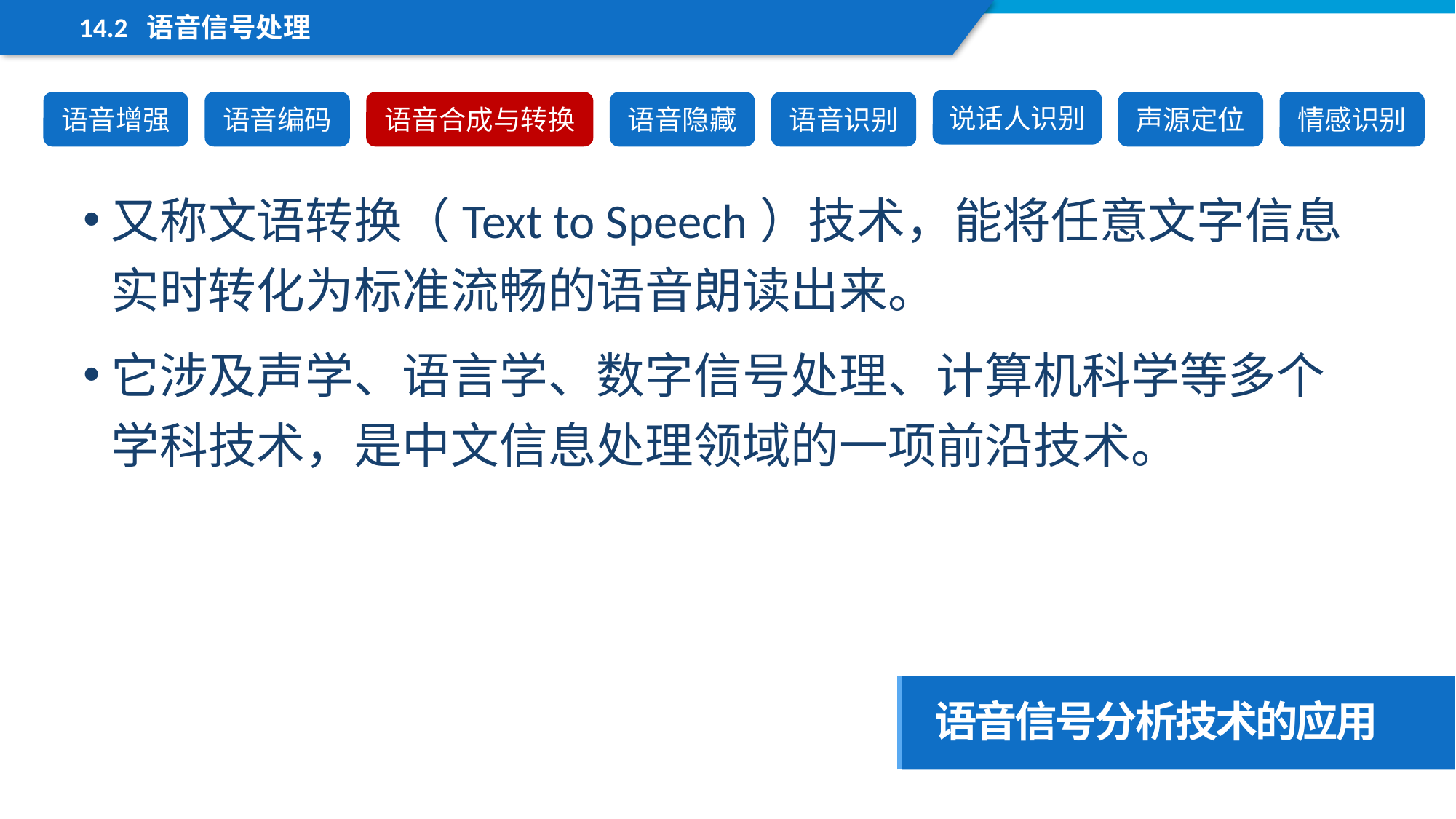

14.2  语音信号处理
说话人识别
语音增强
语音编码
语音合成与转换
语音隐藏
语音识别
声源定位
情感识别
又称文语转换（Text to Speech）技术，能将任意文字信息实时转化为标准流畅的语音朗读出来。
它涉及声学、语言学、数字信号处理、计算机科学等多个学科技术，是中文信息处理领域的一项前沿技术。
语音信号分析技术的应用